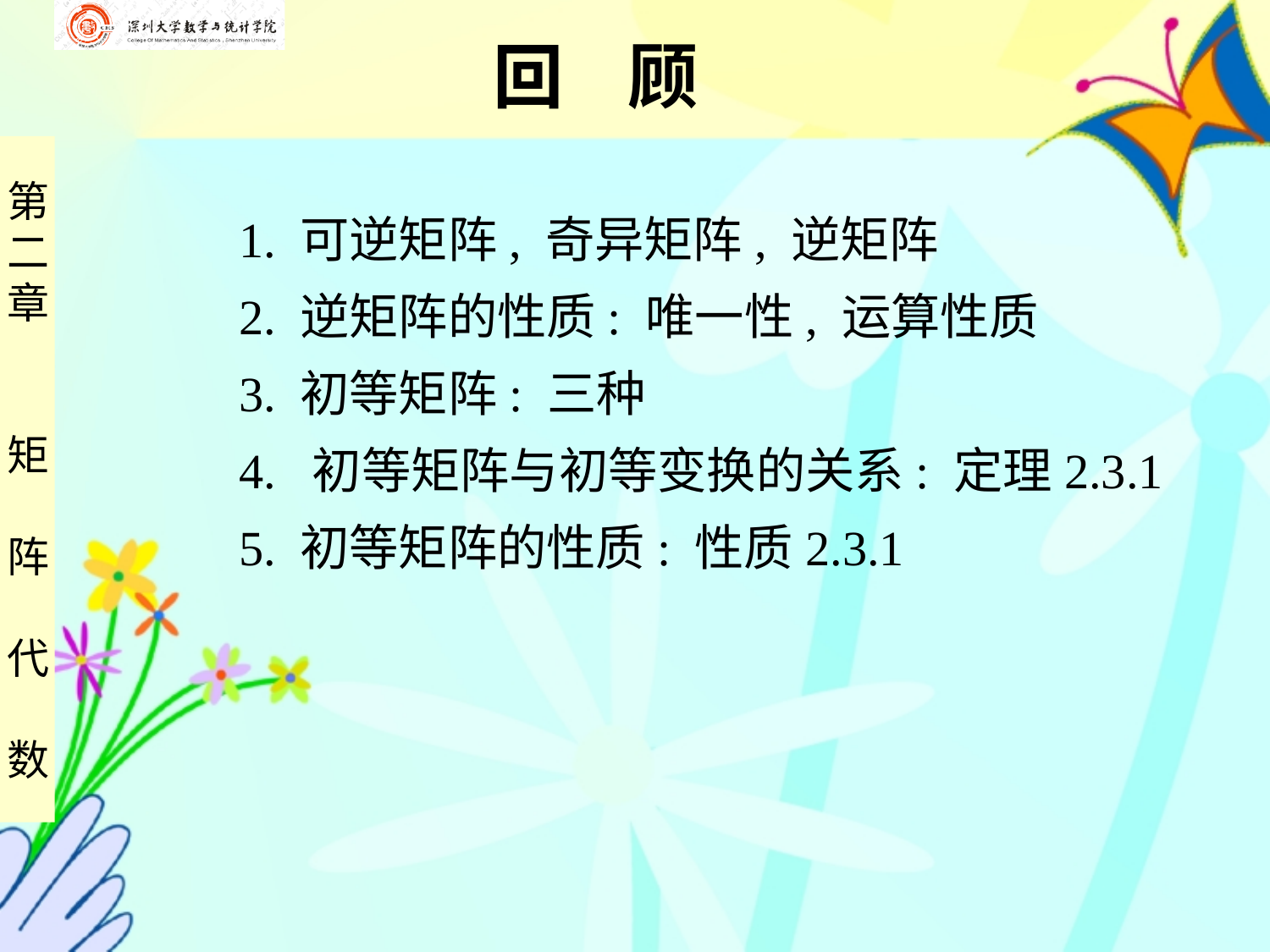

回    顾
1. 可逆矩阵, 奇异矩阵, 逆矩阵
2. 逆矩阵的性质: 唯一性, 运算性质
3. 初等矩阵: 三种
4.  初等矩阵与初等变换的关系: 定理2.3.1
5. 初等矩阵的性质: 性质2.3.1